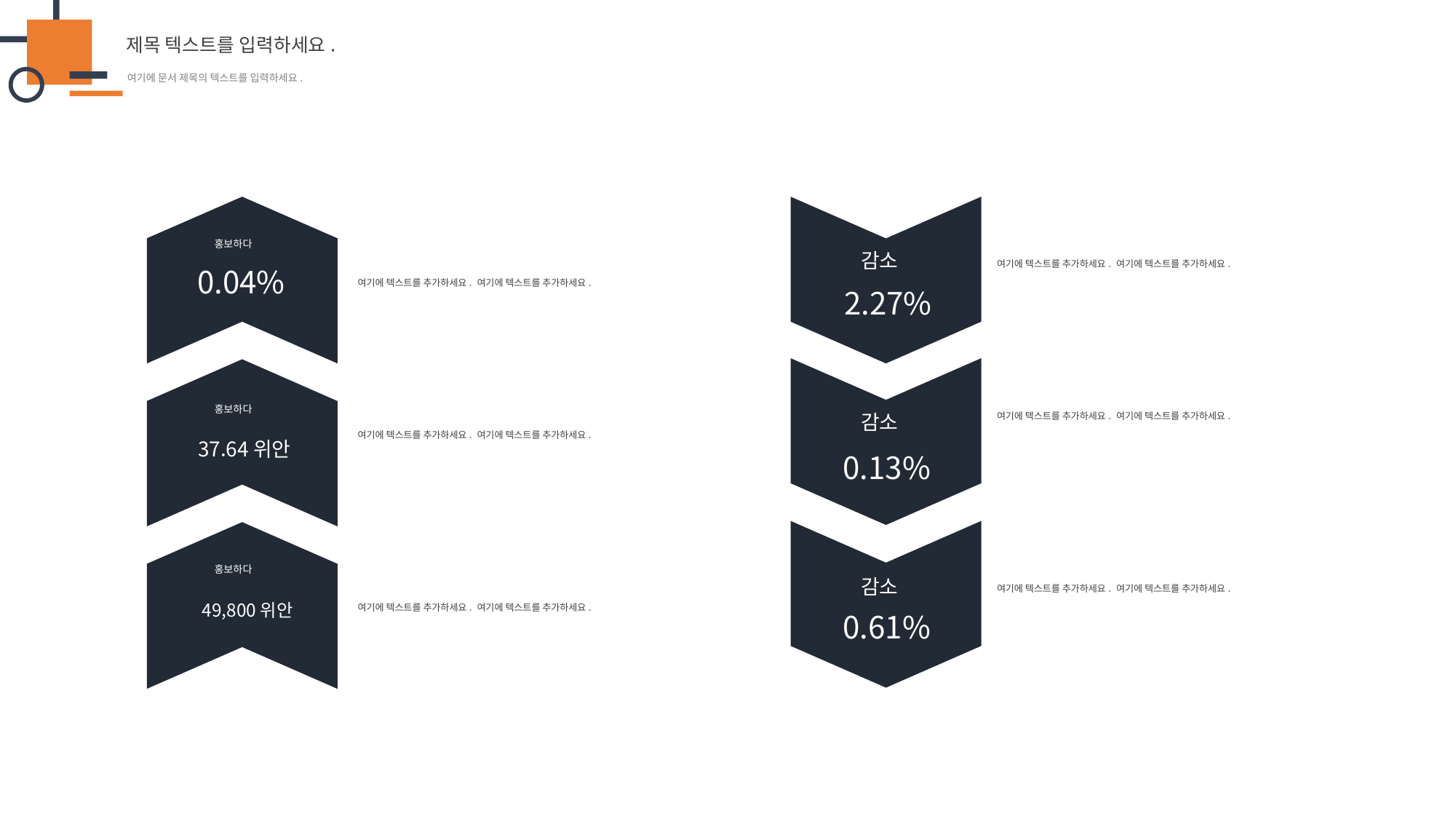

홍보하다
감소
여기에 텍스트를 추가하세요. 여기에 텍스트를 추가하세요.
0.04%
여기에 텍스트를 추가하세요. 여기에 텍스트를 추가하세요.
2.27%

홍보하다
여기에 텍스트를 추가하세요. 여기에 텍스트를 추가하세요.
감소
여기에 텍스트를 추가하세요. 여기에 텍스트를 추가하세요.
37.64위안
0.13%

홍보하다
감소
여기에 텍스트를 추가하세요. 여기에 텍스트를 추가하세요.
49,800위안
여기에 텍스트를 추가하세요. 여기에 텍스트를 추가하세요.
0.61%